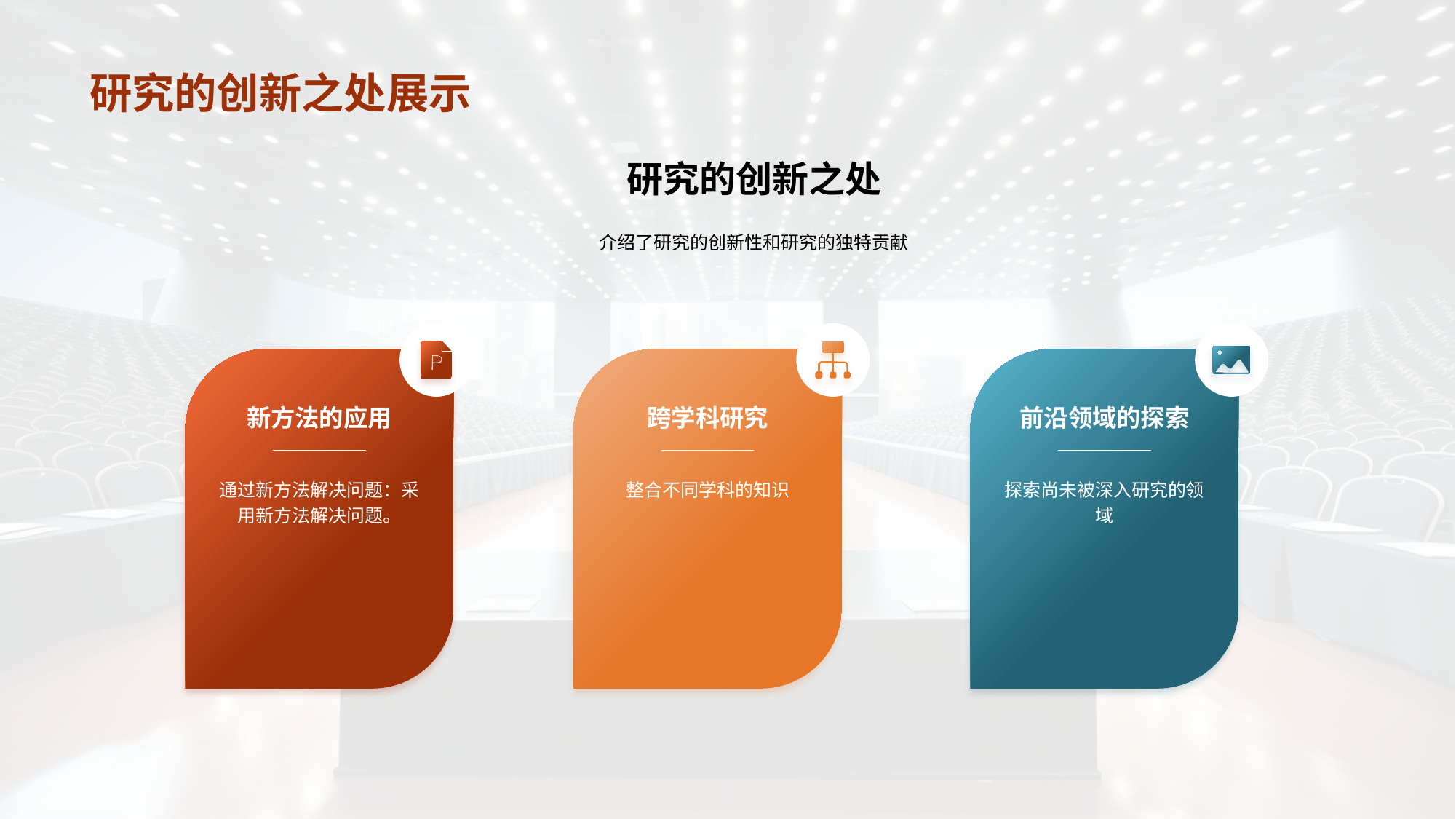

# 研究的创新之处展示
研究的创新之处
介绍了研究的创新性和研究的独特贡献

新方法的应用
通过新方法解决问题：采用新方法解决问题。

跨学科研究
整合不同学科的知识

前沿领域的探索
探索尚未被深入研究的领域